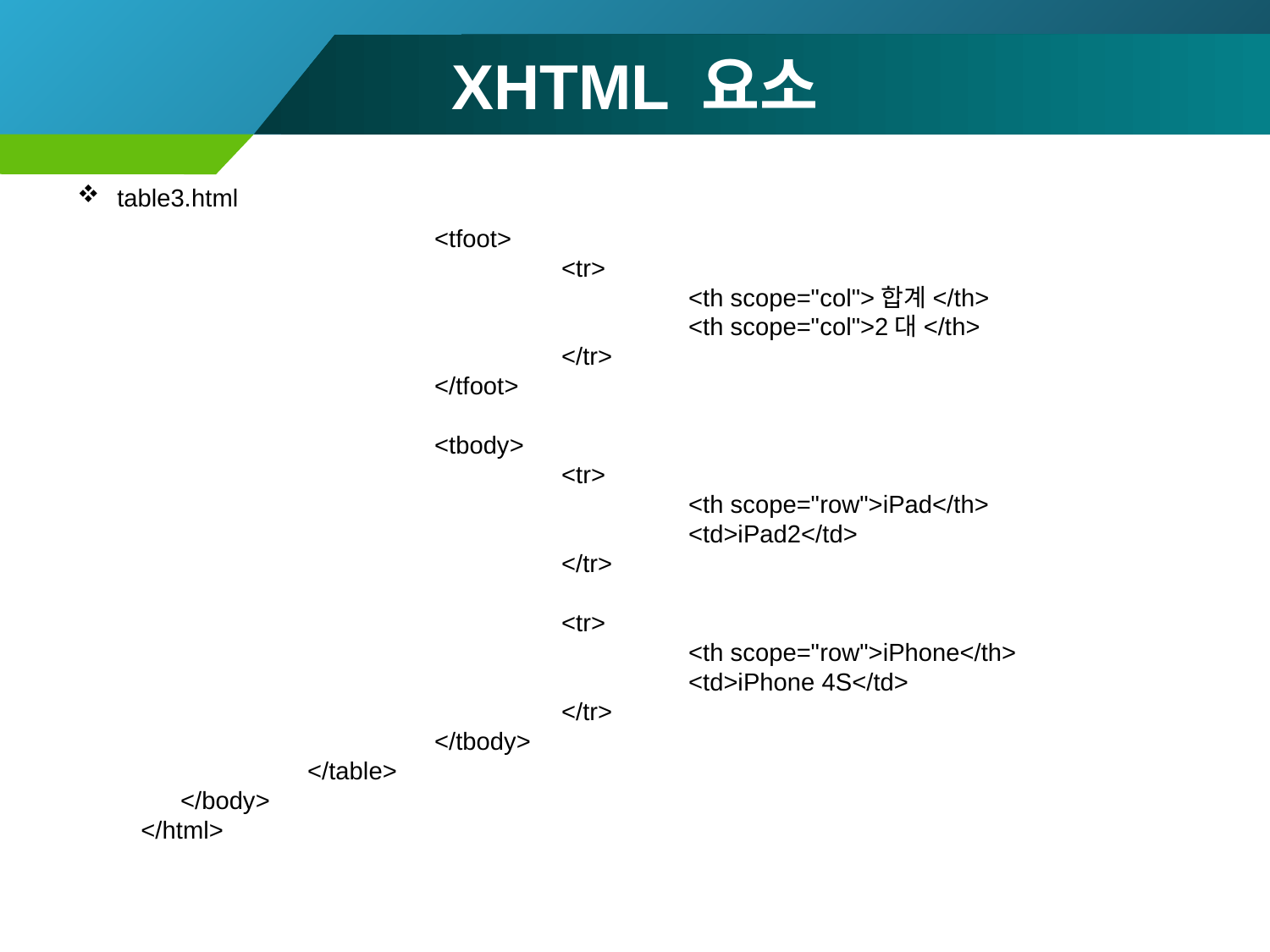

# XHTML 요소
table3.html
      		<tfoot>
				<tr>
					<th scope="col">합계</th>
					<th scope="col">2대</th>
				</tr>
			</tfoot>

			<tbody>
				<tr>
					<th scope="row">iPad</th>
					<td>iPad2</td>
				</tr>

				<tr>
					<th scope="row">iPhone</th>
					<td>iPhone 4S</td>
				</tr>
			</tbody>
		</table>
	</body>
</html>
92